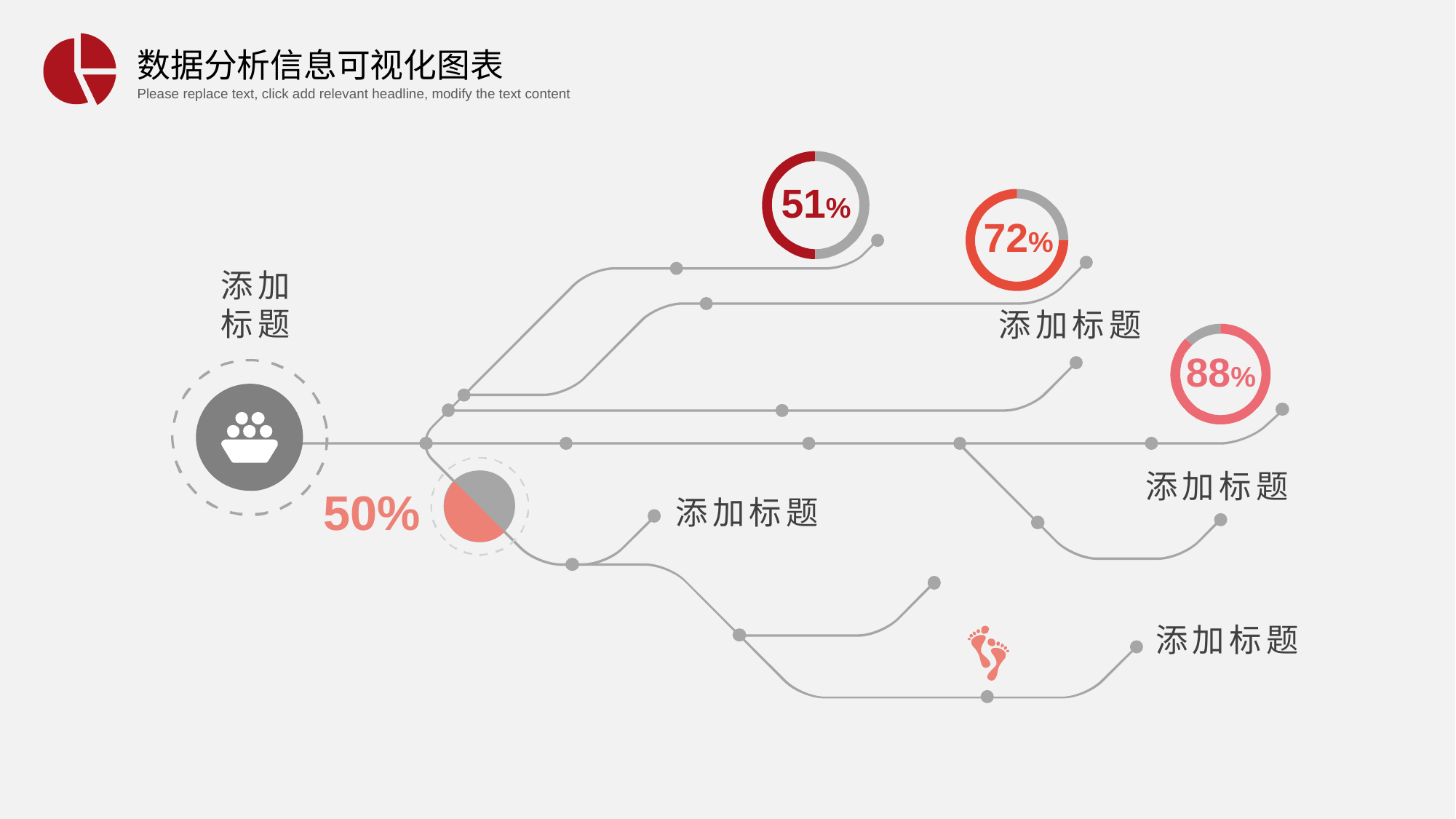

51%

72%

添加
标题

添加标题

88%

添加标题

50%

添加标题

添加标题